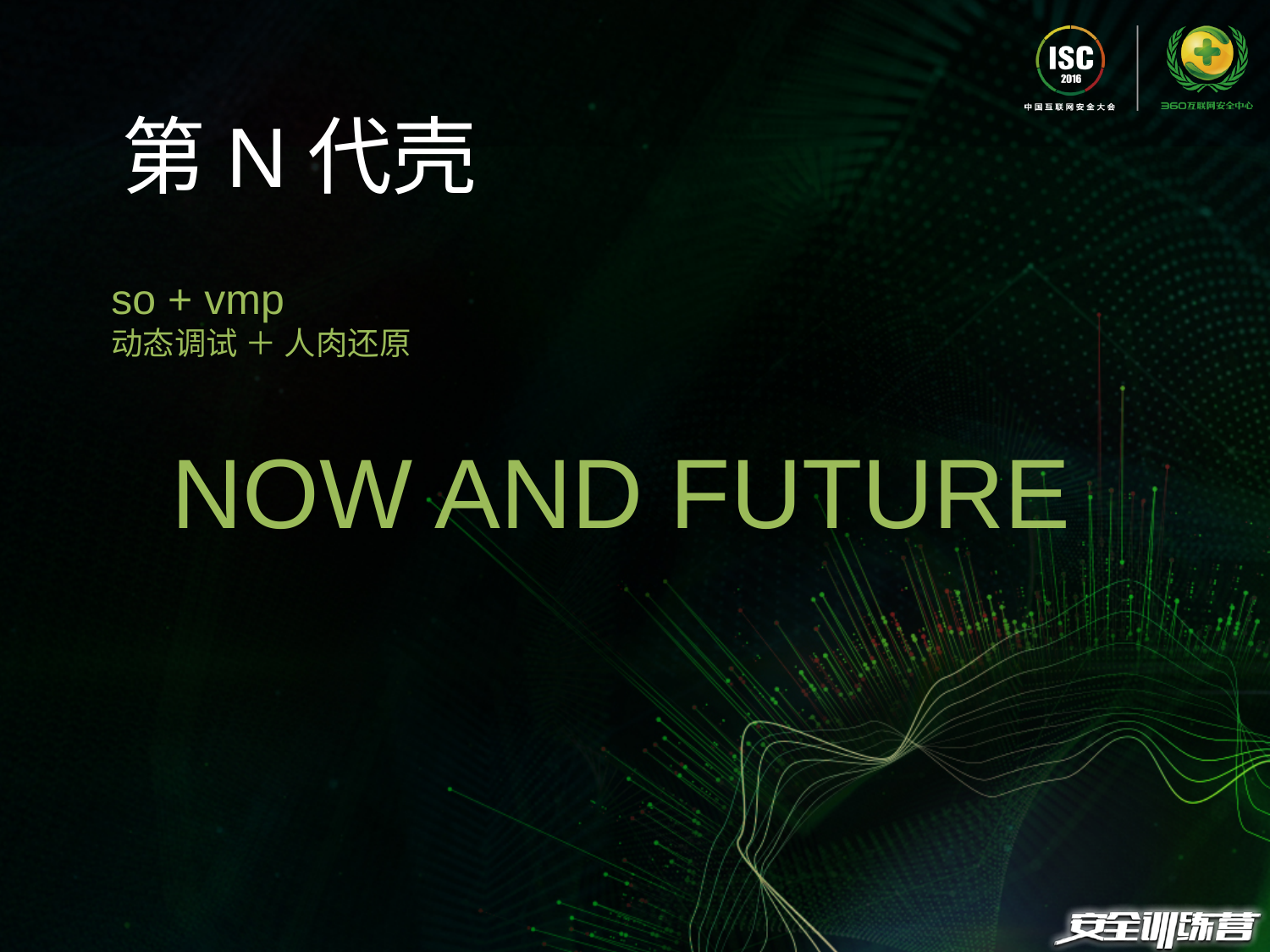

第N代壳
so + vmp
动态调试 ＋ 人肉还原
NOW AND FUTURE